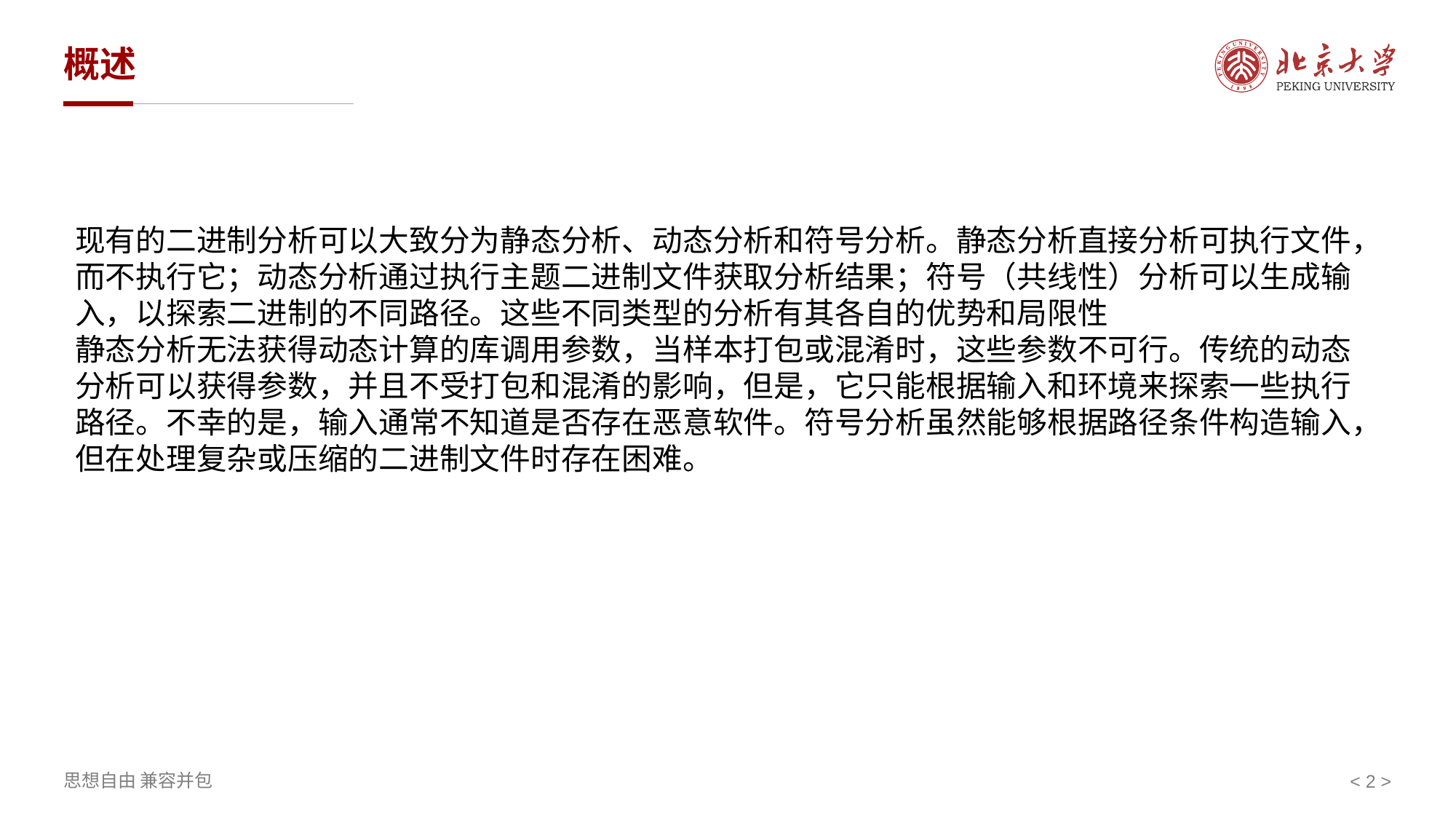

# 概述
现有的二进制分析可以大致分为静态分析、动态分析和符号分析。静态分析直接分析可执行文件，而不执行它；动态分析通过执行主题二进制文件获取分析结果；符号（共线性）分析可以生成输入，以探索二进制的不同路径。这些不同类型的分析有其各自的优势和局限性
静态分析无法获得动态计算的库调用参数，当样本打包或混淆时，这些参数不可行。传统的动态分析可以获得参数，并且不受打包和混淆的影响，但是，它只能根据输入和环境来探索一些执行路径。不幸的是，输入通常不知道是否存在恶意软件。符号分析虽然能够根据路径条件构造输入，但在处理复杂或压缩的二进制文件时存在困难。

< 2 >